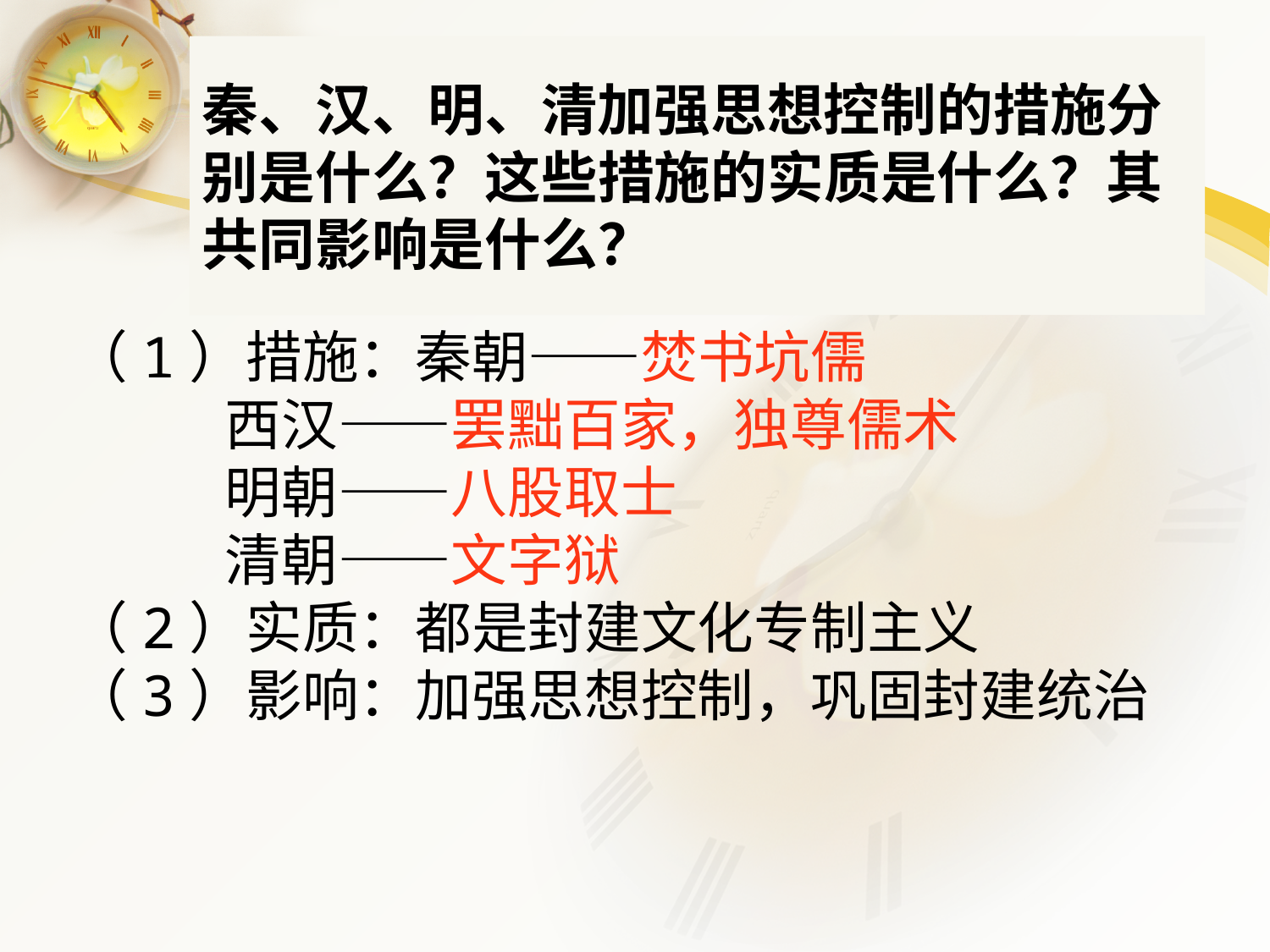

# 秦、汉、明、清加强思想控制的措施分别是什么？这些措施的实质是什么？其共同影响是什么？

（1）措施：秦朝——焚书坑儒
           西汉——罢黜百家，独尊儒术
           明朝——八股取士
           清朝——文字狱
（2）实质：都是封建文化专制主义
（3）影响：加强思想控制，巩固封建统治